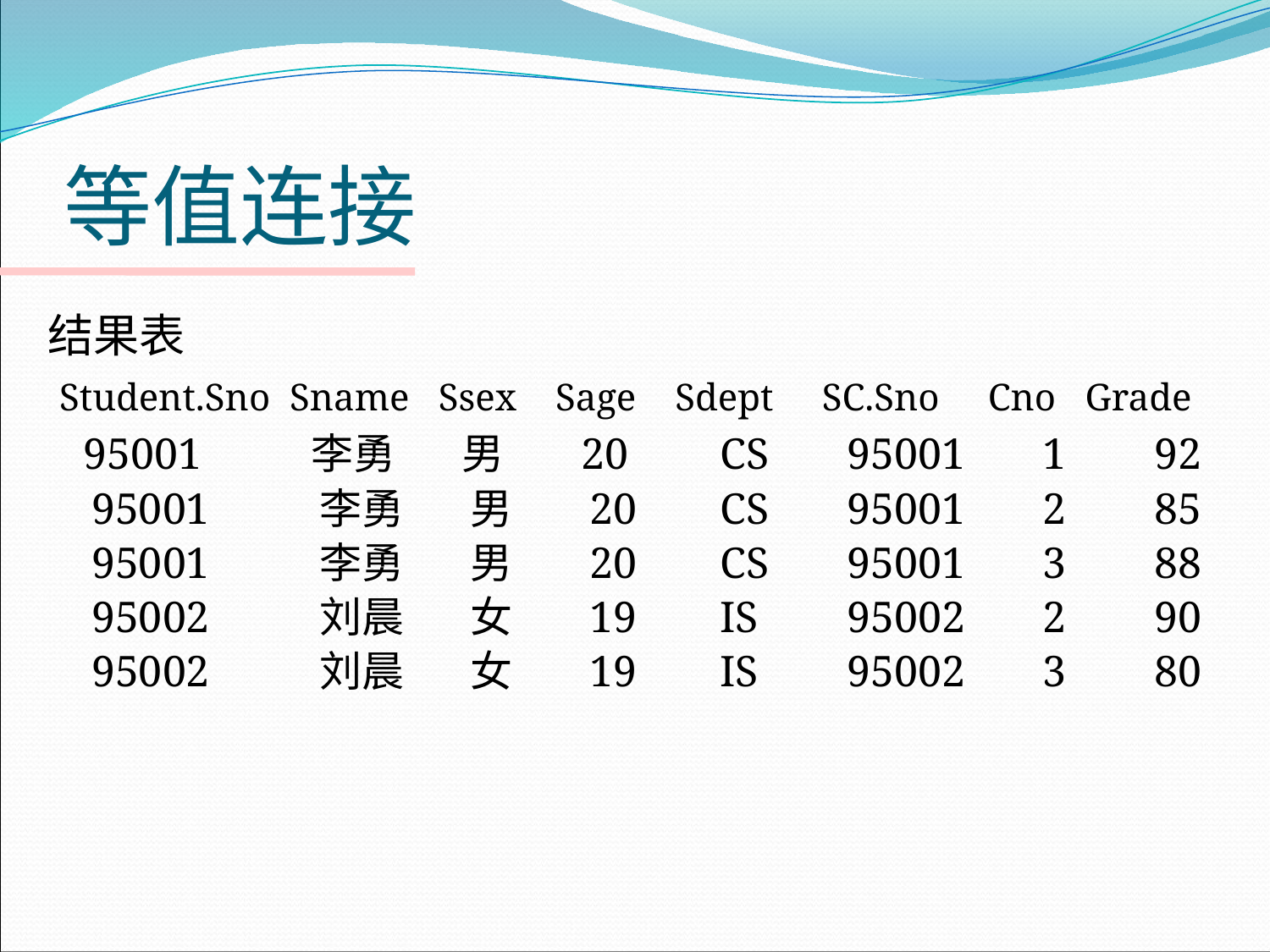

# 等值连接
结果表
 Student.Sno  Sname   Ssex    Sage    Sdept     SC.Sno     Cno   Grade
   95001         李勇       男       20 	CS	95001       1        92
    95001         李勇       男       20	CS	95001       2        85
    95001         李勇       男       20	CS	95001       3        88
    95002         刘晨       女       19	IS 	95002       2        90
    95002         刘晨       女       19	IS	95002       3        80

296